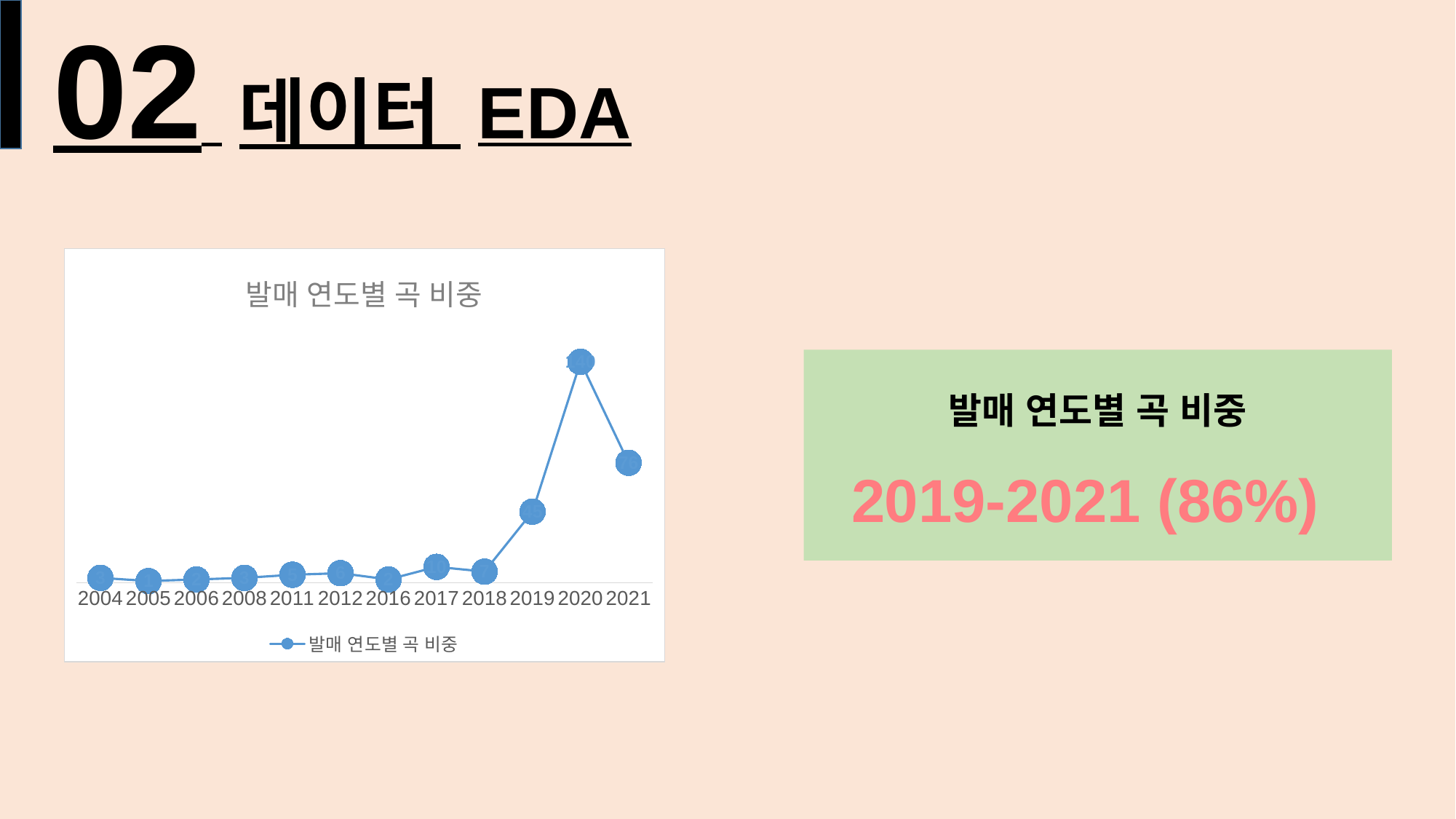

02 데이터 EDA

### Chart

| Category |
|---|

### Chart:

| Category | 발매 연도별 곡 비중 |
|---|---|
| 2004 | 3.0 |
| 2005 | 1.0 |
| 2006 | 2.0 |
| 2008 | 3.0 |
| 2011 | 5.0 |
| 2012 | 6.0 |
| 2016 | 2.0 |
| 2017 | 10.0 |
| 2018 | 7.0 |
| 2019 | 45.0 |
| 2020 | 140.0 |
| 2021 | 76.0 |
발매 연도별 곡 비중
2019-2021 (86%)